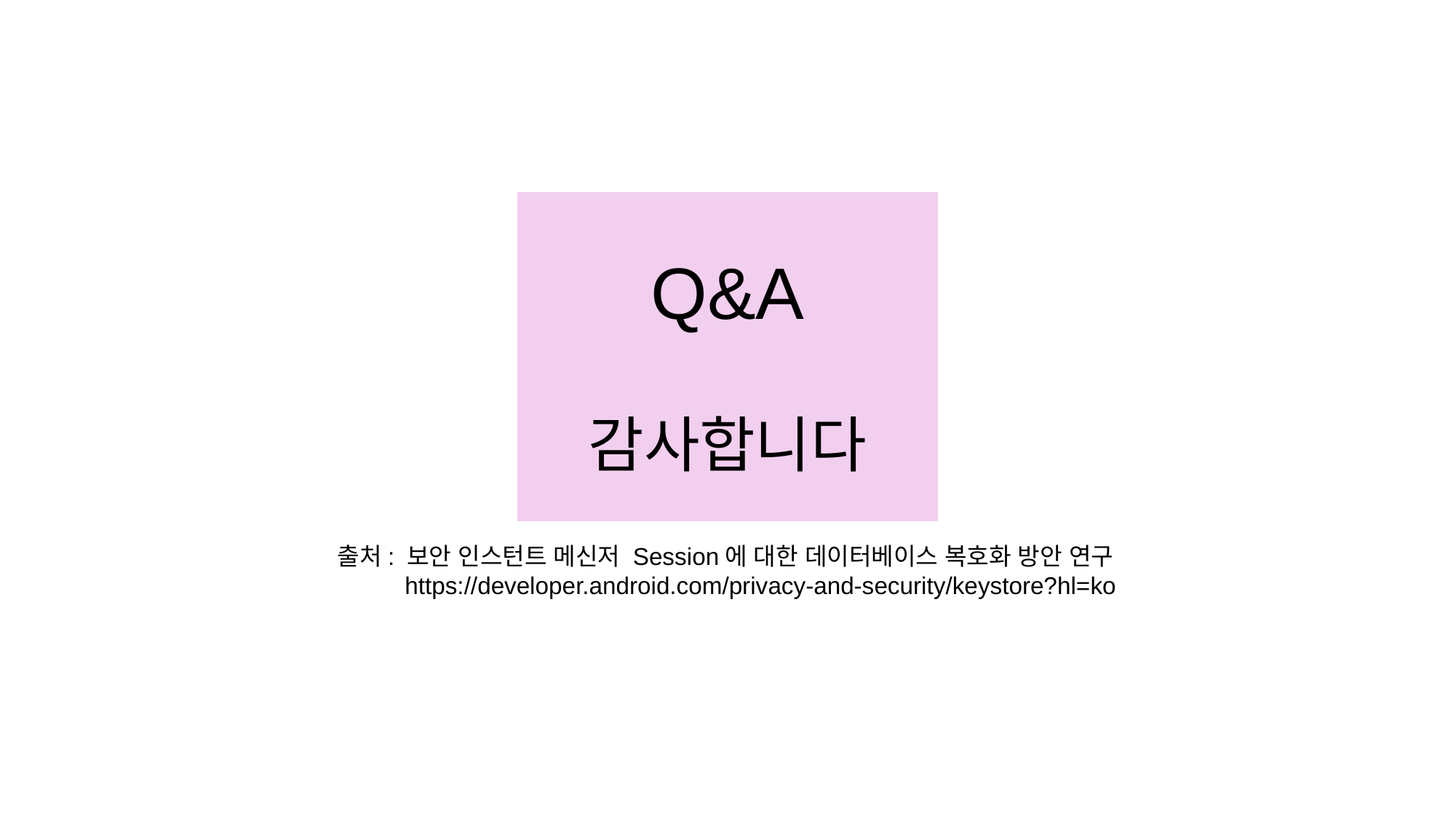

Q&A

감사합니다
출처: 보안 인스턴트 메신저 Session에 대한 데이터베이스 복호화 방안 연구
          https://developer.android.com/privacy-and-security/keystore?hl=ko